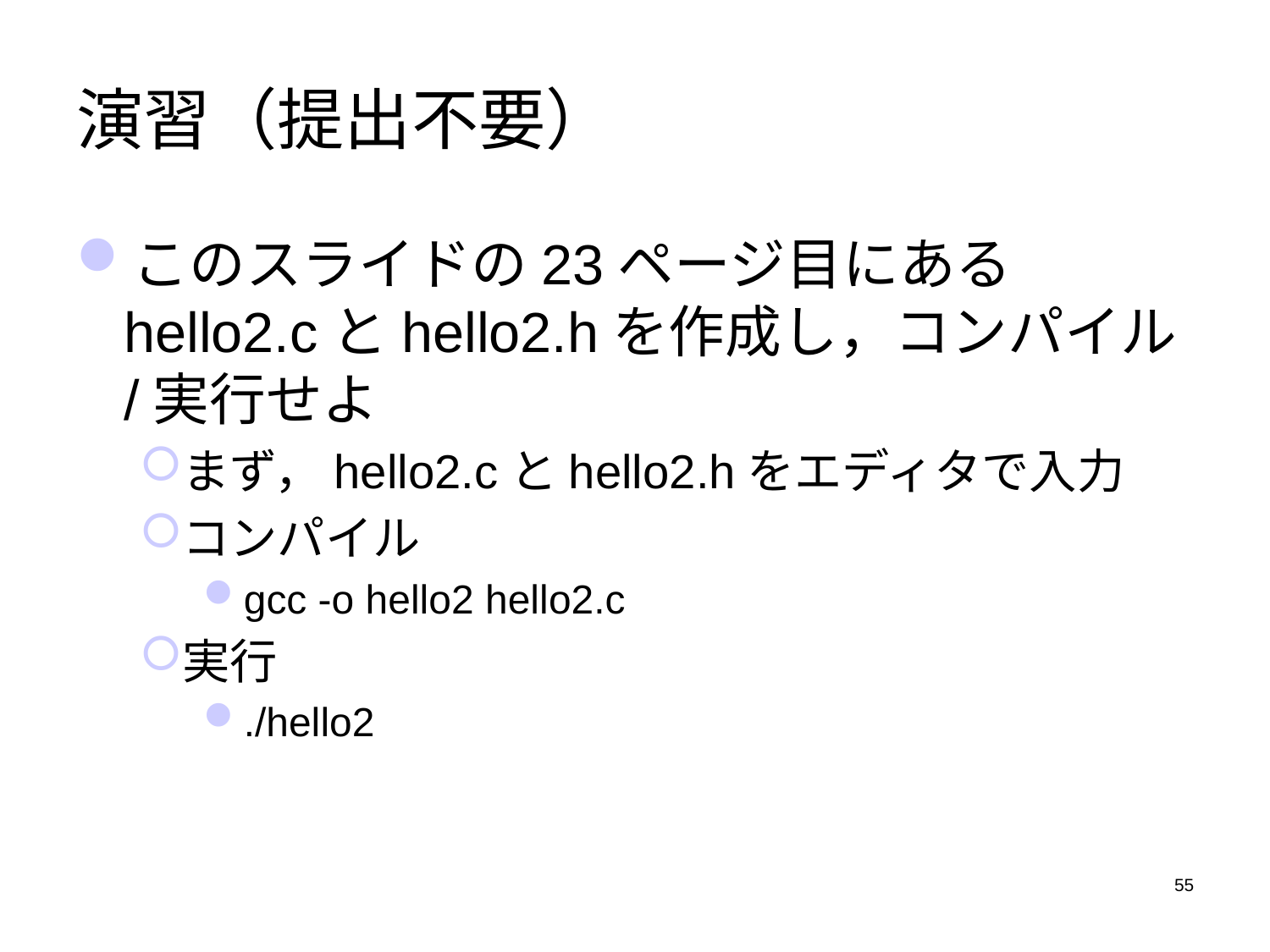

# 演習（提出不要）
このスライドの23ページ目にあるhello2.cとhello2.hを作成し，コンパイル/実行せよ
まず，hello2.cとhello2.hをエディタで入力
コンパイル
gcc -o hello2 hello2.c
実行
./hello2

55